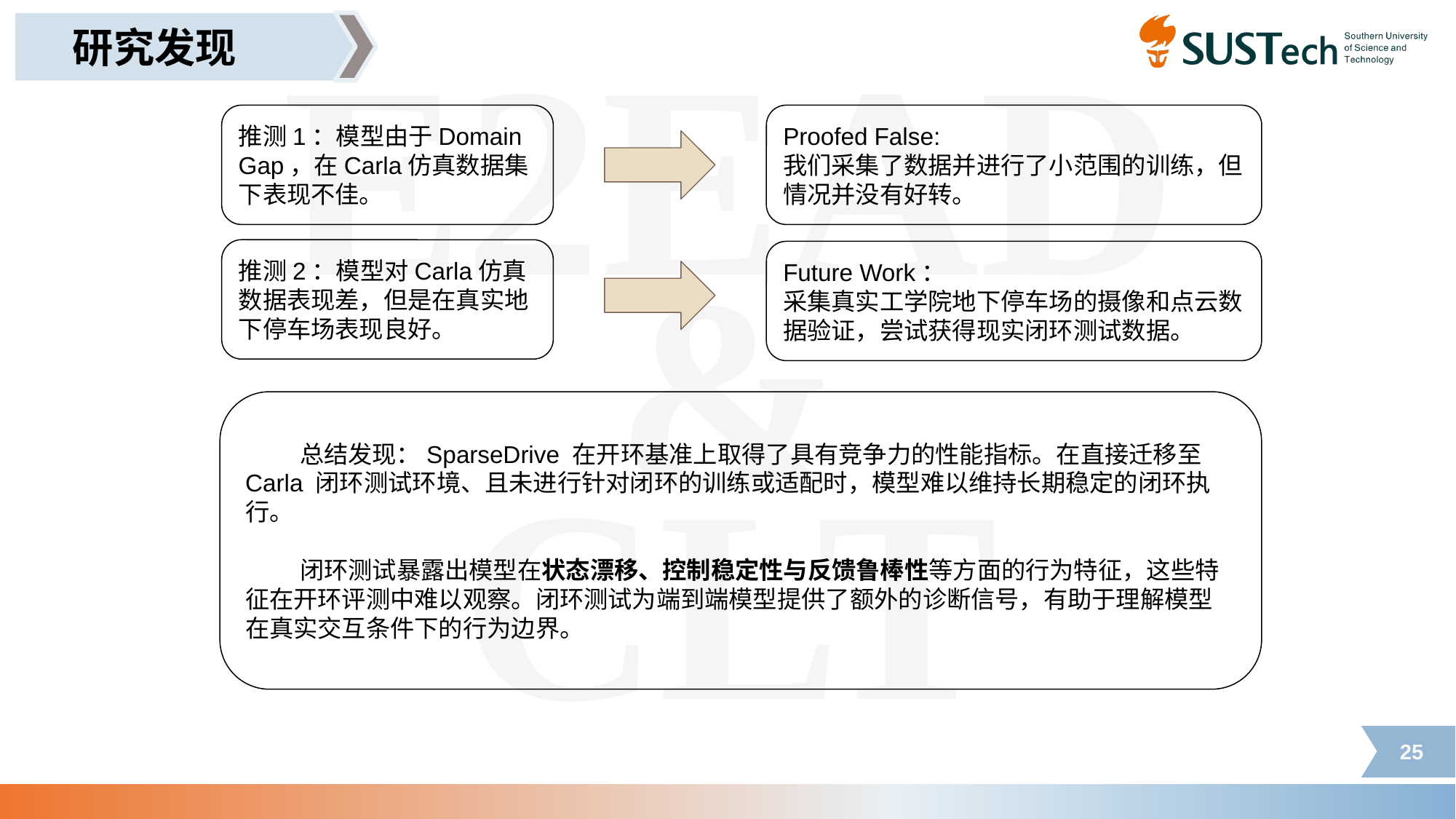

研究发现
推测1：模型由于Domain Gap，在Carla仿真数据集下表现不佳。
Proofed False:
我们采集了数据并进行了小范围的训练，但情况并没有好转。

推测2：模型对Carla仿真数据表现差，但是在真实地下停车场表现良好。
Future Work：
采集真实工学院地下停车场的摄像和点云数据验证，尝试获得现实闭环测试数据。

总结发现：SparseDrive 在开环基准上取得了具有竞争力的性能指标。在直接迁移至 Carla 闭环测试环境、且未进行针对闭环的训练或适配时，模型难以维持长期稳定的闭环执行。

闭环测试暴露出模型在状态漂移、控制稳定性与反馈鲁棒性等方面的行为特征，这些特征在开环评测中难以观察。闭环测试为端到端模型提供了额外的诊断信号，有助于理解模型在真实交互条件下的行为边界。